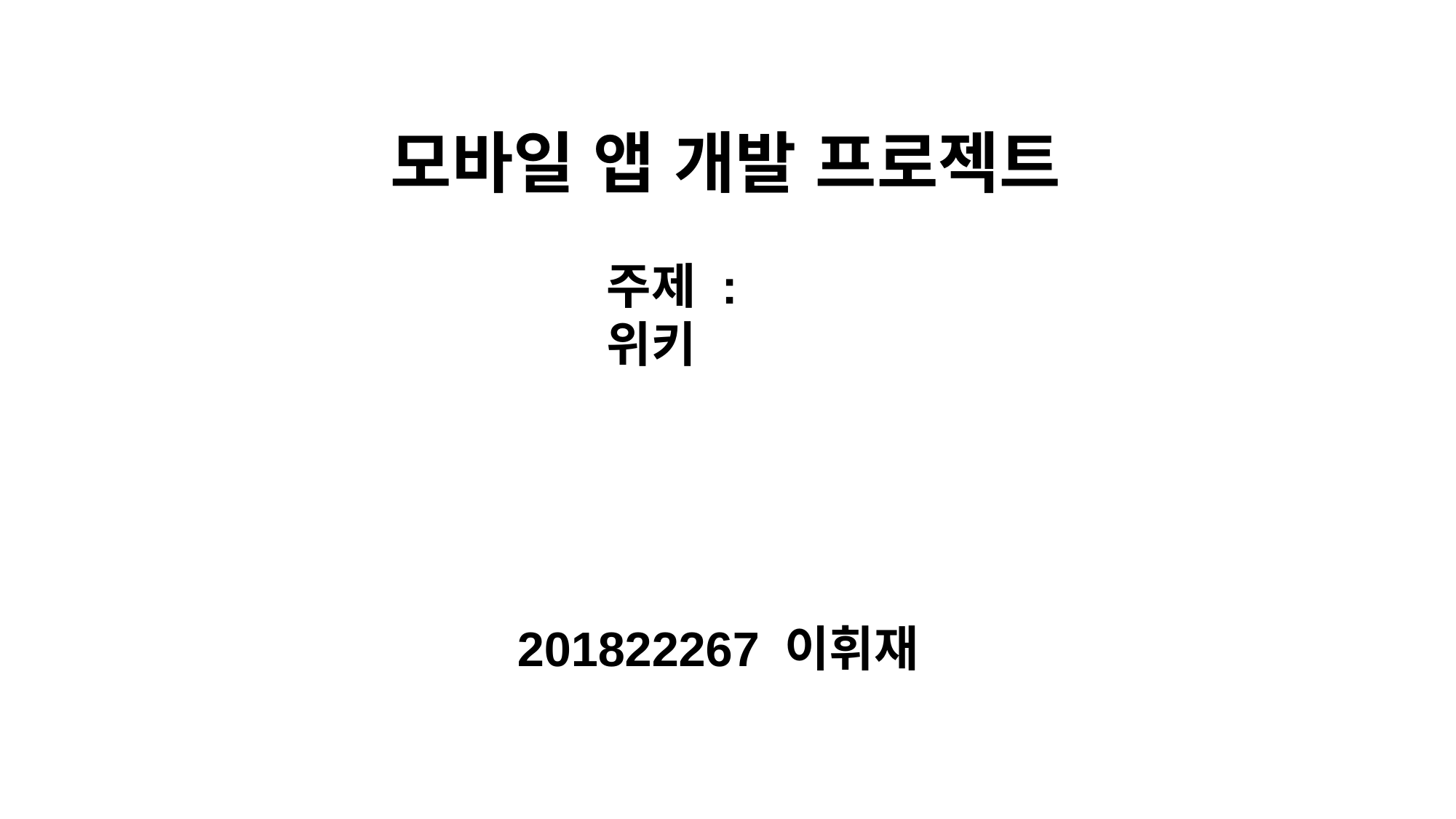

모바일 앱 개발 프로젝트
주제 : 위키
201822267 이휘재